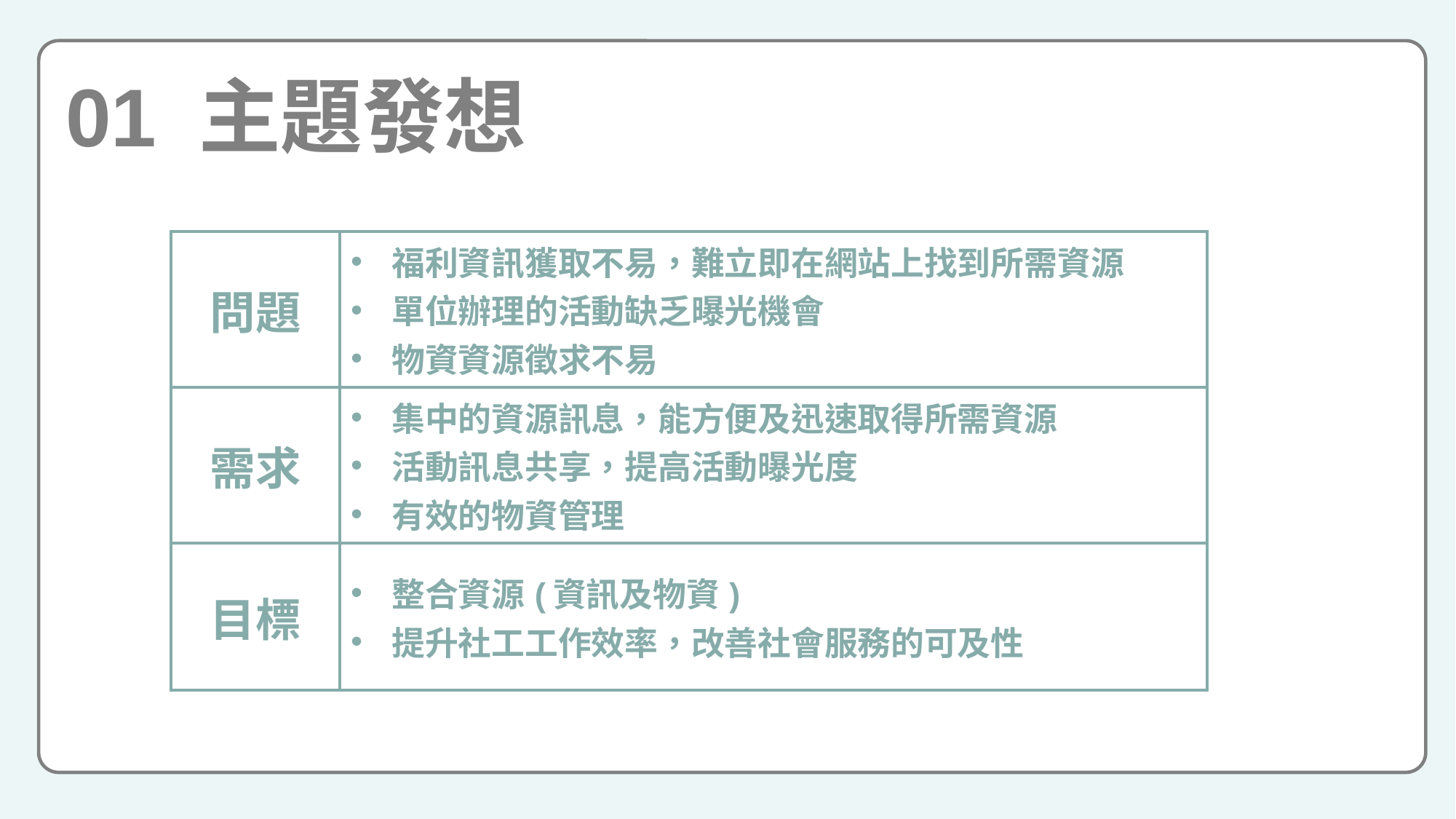

01 主題發想
| 問題 | 福利資訊獲取不易，難立即在網站上找到所需資源 單位辦理的活動缺乏曝光機會 物資資源徵求不易 |
| --- | --- |
| 需求 | 集中的資源訊息，能方便及迅速取得所需資源 活動訊息共享，提高活動曝光度 有效的物資管理 |
| 目標 | 整合資源(資訊及物資) 提升社工工作效率，改善社會服務的可及性 |